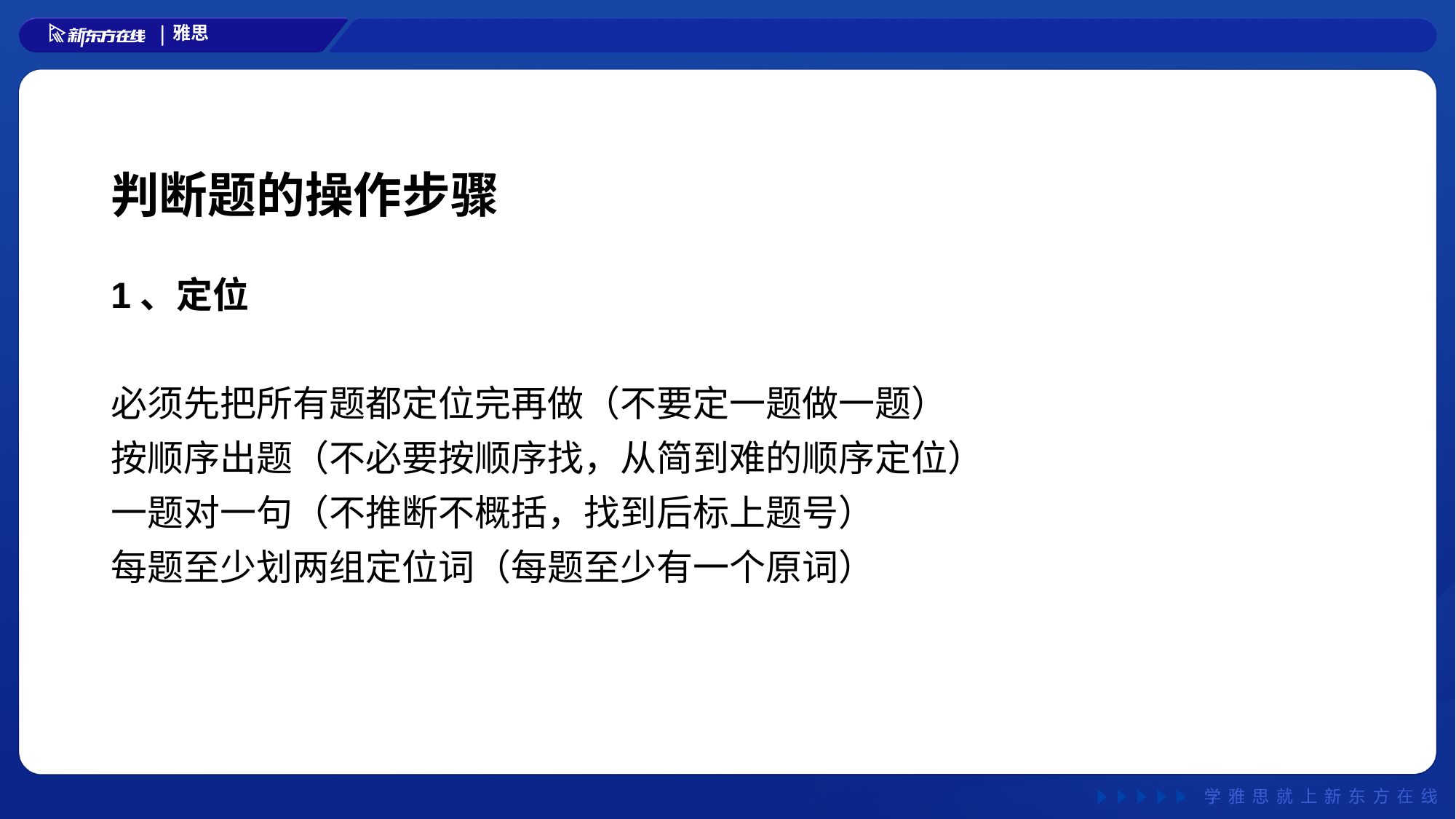

# 判断题的操作步骤
1、定位

必须先把所有题都定位完再做（不要定一题做一题）
按顺序出题（不必要按顺序找，从简到难的顺序定位）
一题对一句（不推断不概括，找到后标上题号）
每题至少划两组定位词（每题至少有一个原词）